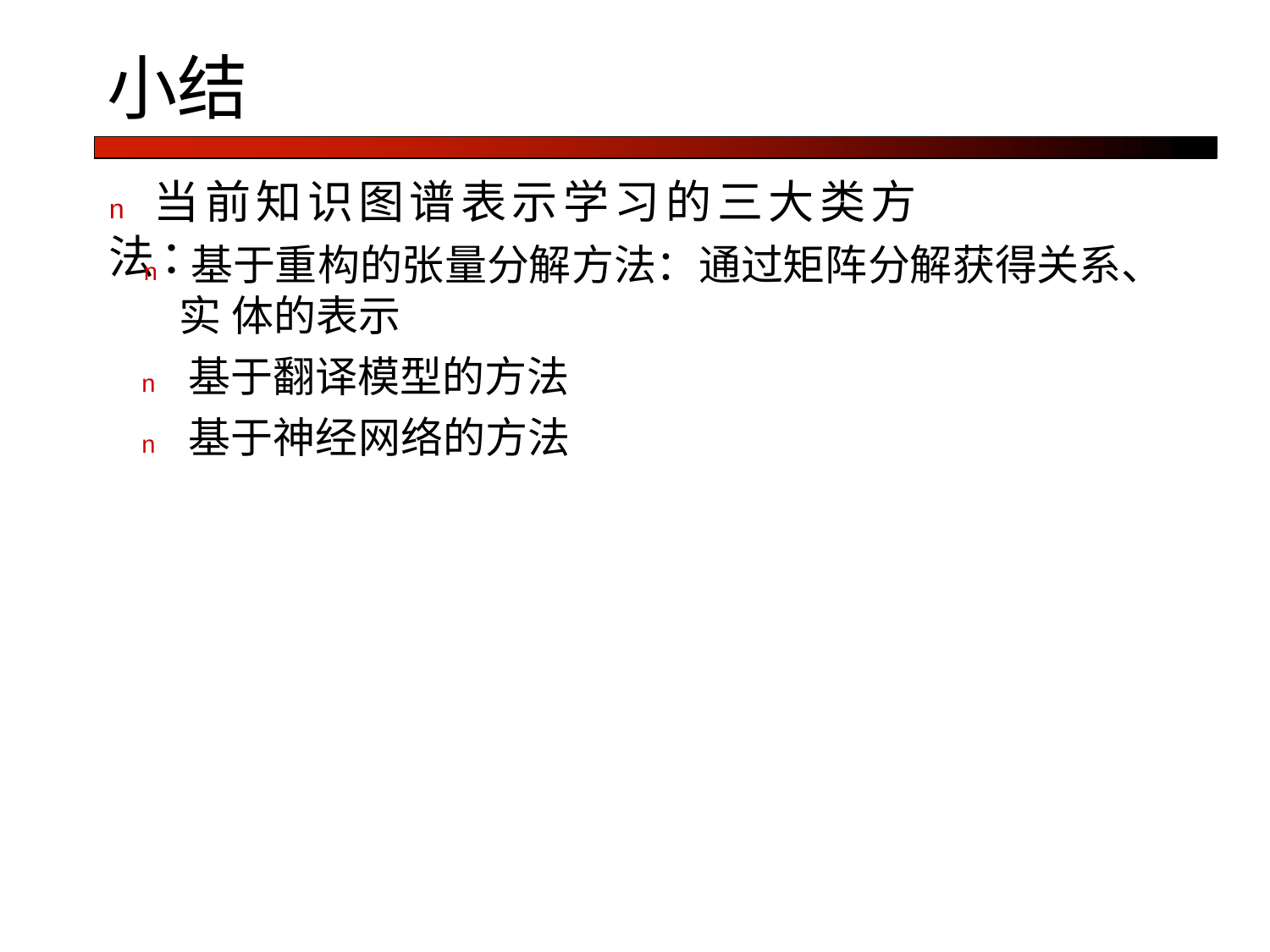

小结

n	当前知识图谱表示学习的三大类方法：
n  基于重构的张量分解方法：通过矩阵分解获得关系、实 体的表示

n  基于翻译模型的方法

n  基于神经网络的方法